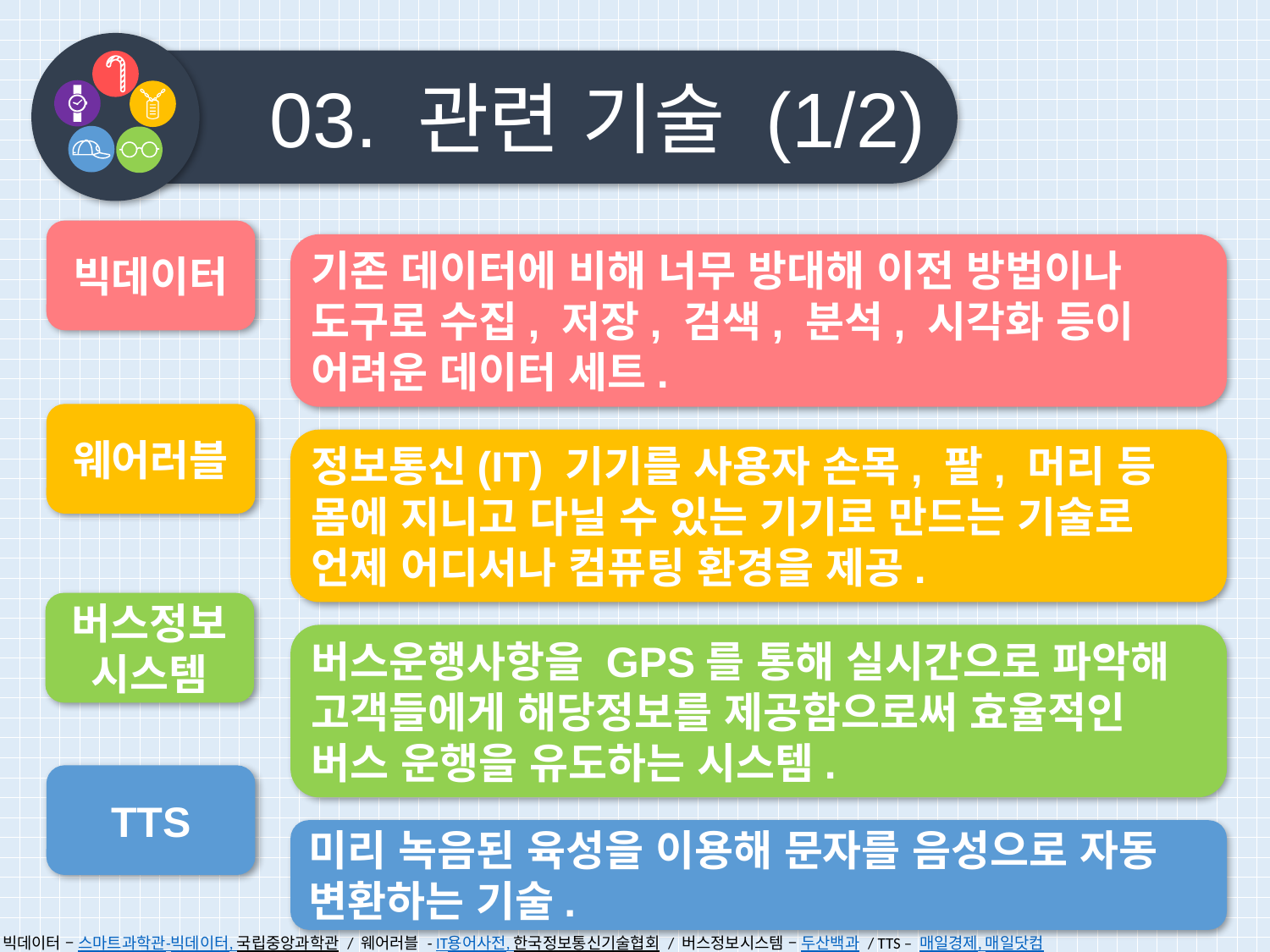

03. 관련 기술 (1/2)
빅데이터
기존 데이터에 비해 너무 방대해 이전 방법이나 도구로 수집, 저장, 검색, 분석, 시각화 등이 어려운 데이터 세트.
웨어러블
정보통신(IT) 기기를 사용자 손목, 팔, 머리 등 몸에 지니고 다닐 수 있는 기기로 만드는 기술로 언제 어디서나 컴퓨팅 환경을 제공.
버스정보
시스템
버스운행사항을 GPS를 통해 실시간으로 파악해 고객들에게 해당정보를 제공함으로써 효율적인 버스 운행을 유도하는 시스템.
TTS
미리 녹음된 육성을 이용해 문자를 음성으로 자동 변환하는 기술.
빅데이터 – 스마트과학관-빅데이터, 국립중앙과학관 / 웨어러블 - IT용어사전, 한국정보통신기술협회 / 버스정보시스템 – 두산백과 / TTS – 매일경제, 매일닷컴